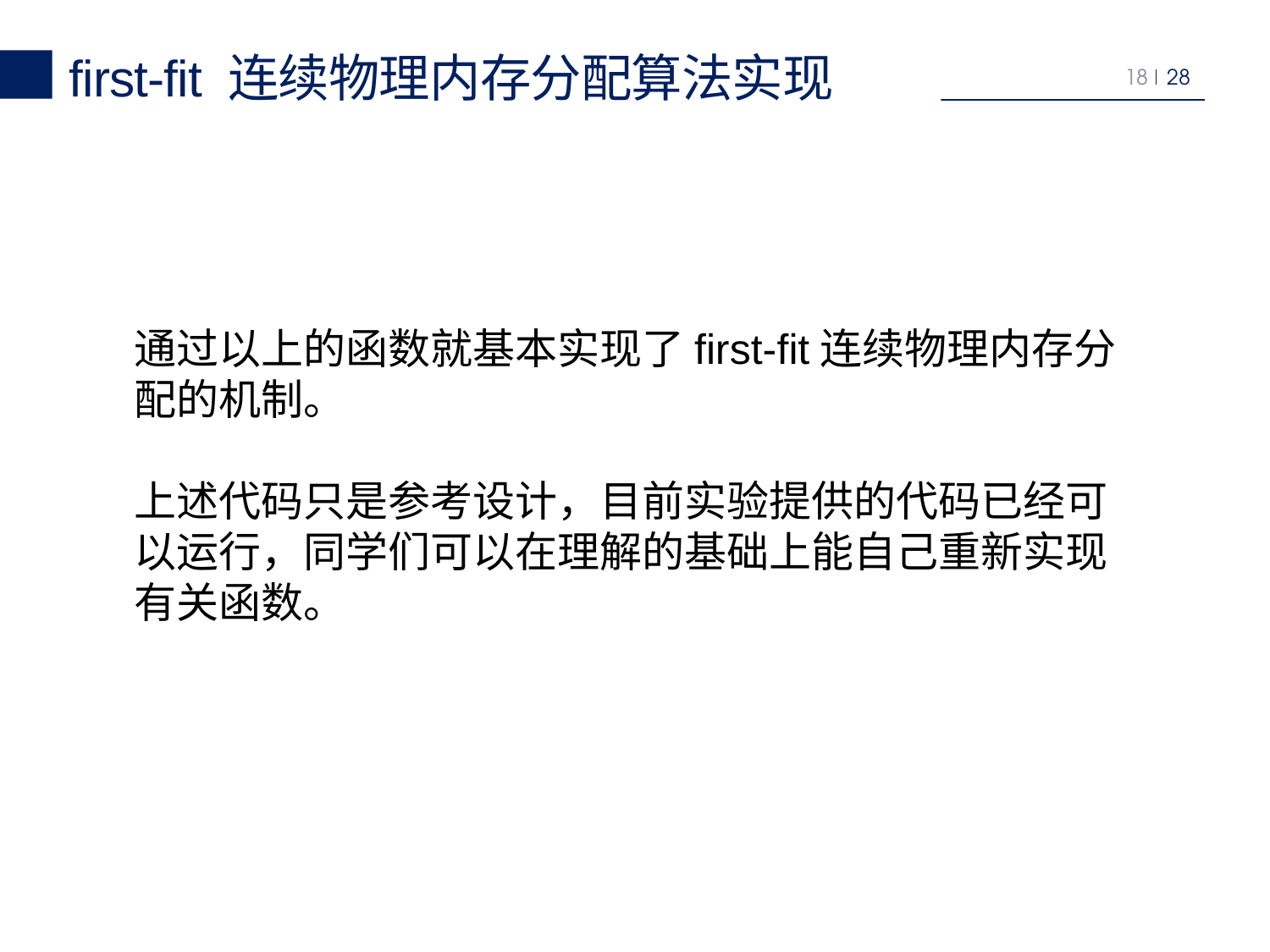

first-fit 连续物理内存分配算法实现

18
通过以上的函数就基本实现了first-fit连续物理内存分配的机制。

上述代码只是参考设计，目前实验提供的代码已经可以运行，同学们可以在理解的基础上能自己重新实现有关函数。